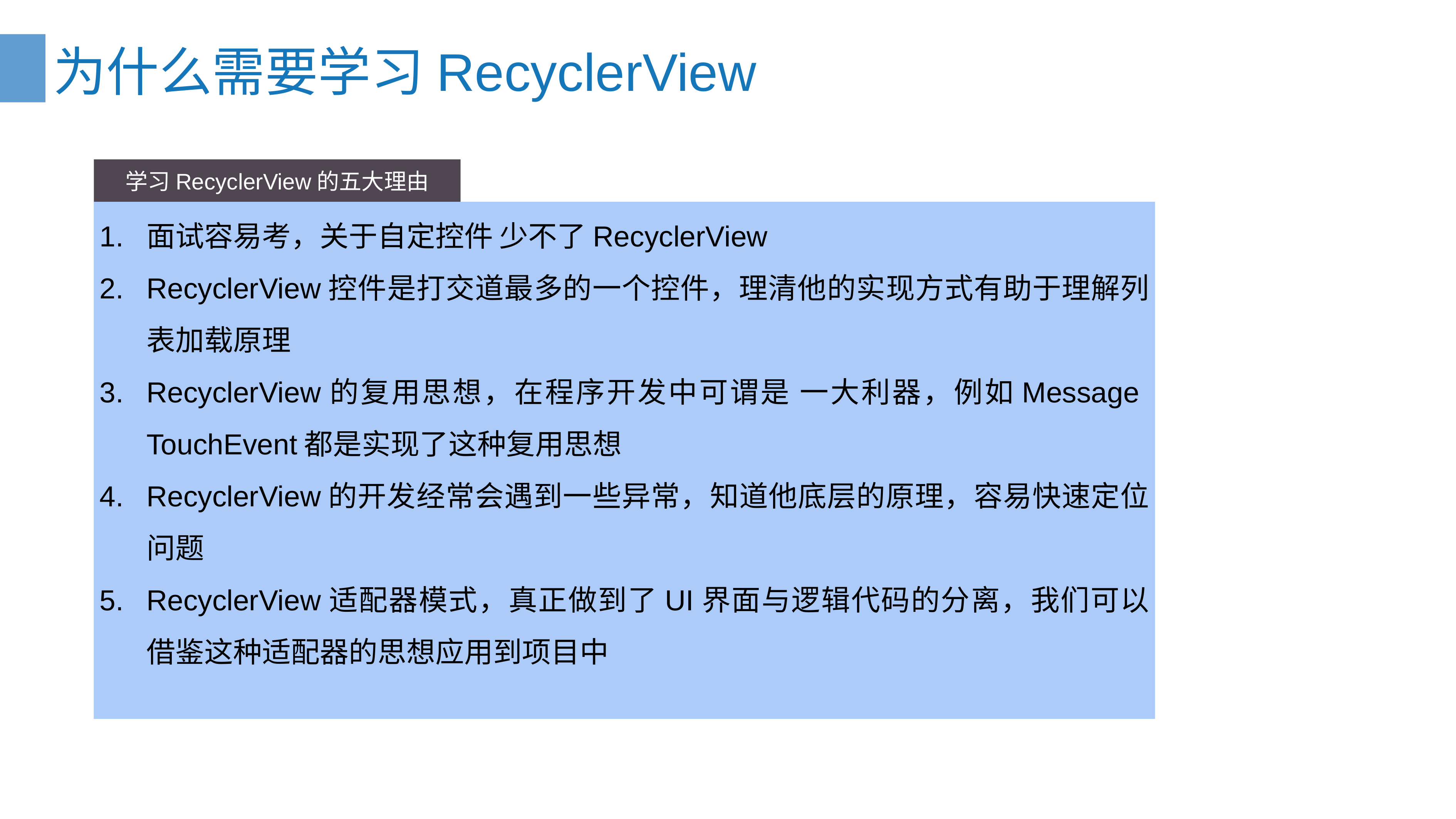

为什么需要学习RecyclerView
学习RecyclerView的五大理由
面试容易考，关于自定控件 少不了RecyclerView
RecyclerView控件是打交道最多的一个控件，理清他的实现方式有助于理解列表加载原理
RecyclerView的复用思想，在程序开发中可谓是 一大利器，例如Message  TouchEvent都是实现了这种复用思想
RecyclerView的开发经常会遇到一些异常，知道他底层的原理，容易快速定位问题
RecyclerView适配器模式，真正做到了UI界面与逻辑代码的分离，我们可以借鉴这种适配器的思想应用到项目中